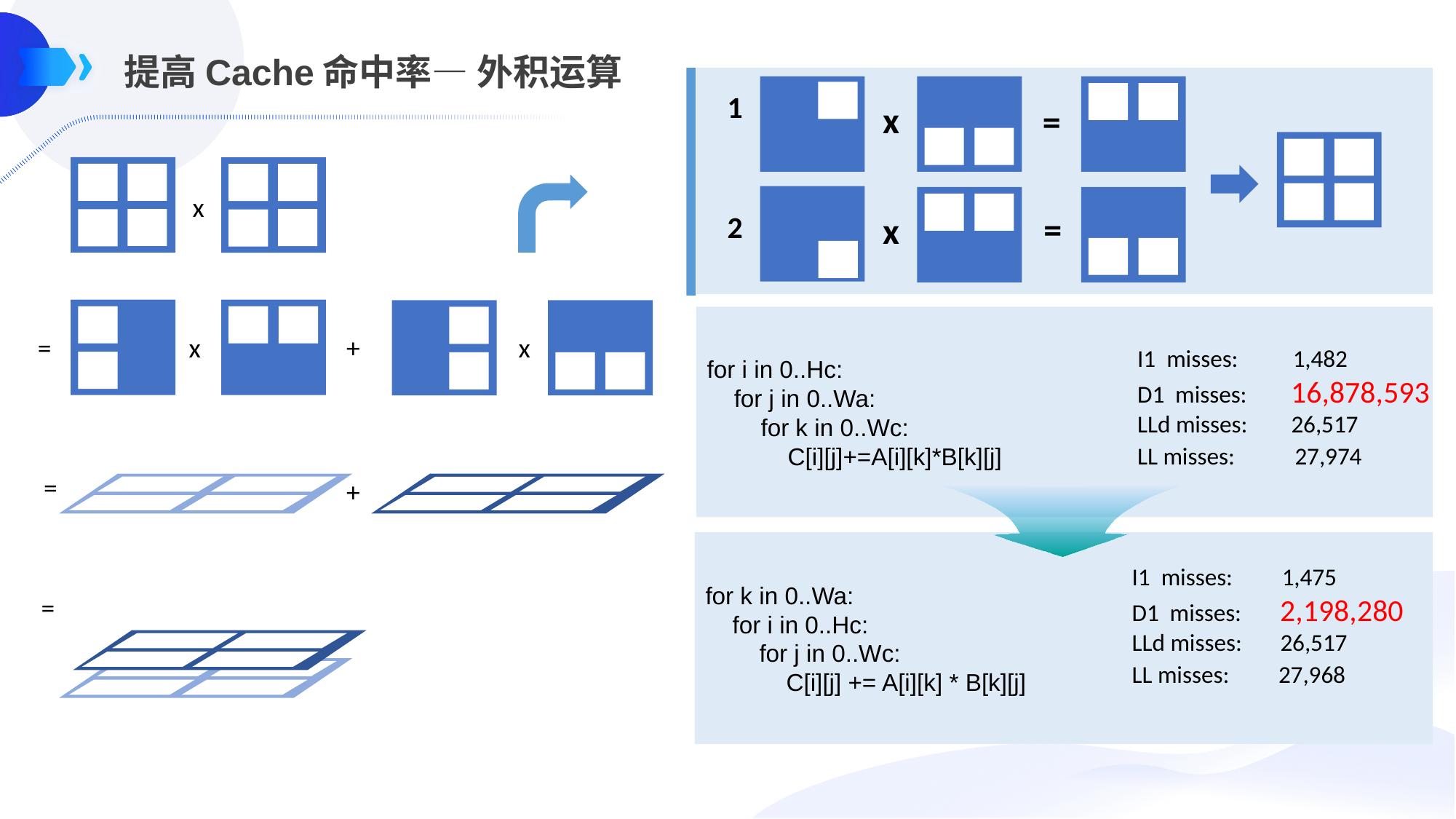

提高Cache命中率— 外积运算

1

x
=

x

=
2
x

for i in 0..Hc:
    for j in 0..Wa:
        for k in 0..Wc:
            C[i][j]+=A[i][k]*B[k][j]
=
x
+
x
 I1  misses:          1,482
 D1  misses:        16,878,593
 LLd misses:        26,517
 LL misses:           27,974

=
+

for k in 0..Wa:
    for i in 0..Hc:
        for j in 0..Wc:
            C[i][j] += A[i][k] * B[k][j]
I1  misses:         1,475
D1  misses:       2,198,280
LLd misses:       26,517
LL misses:         27,968

=